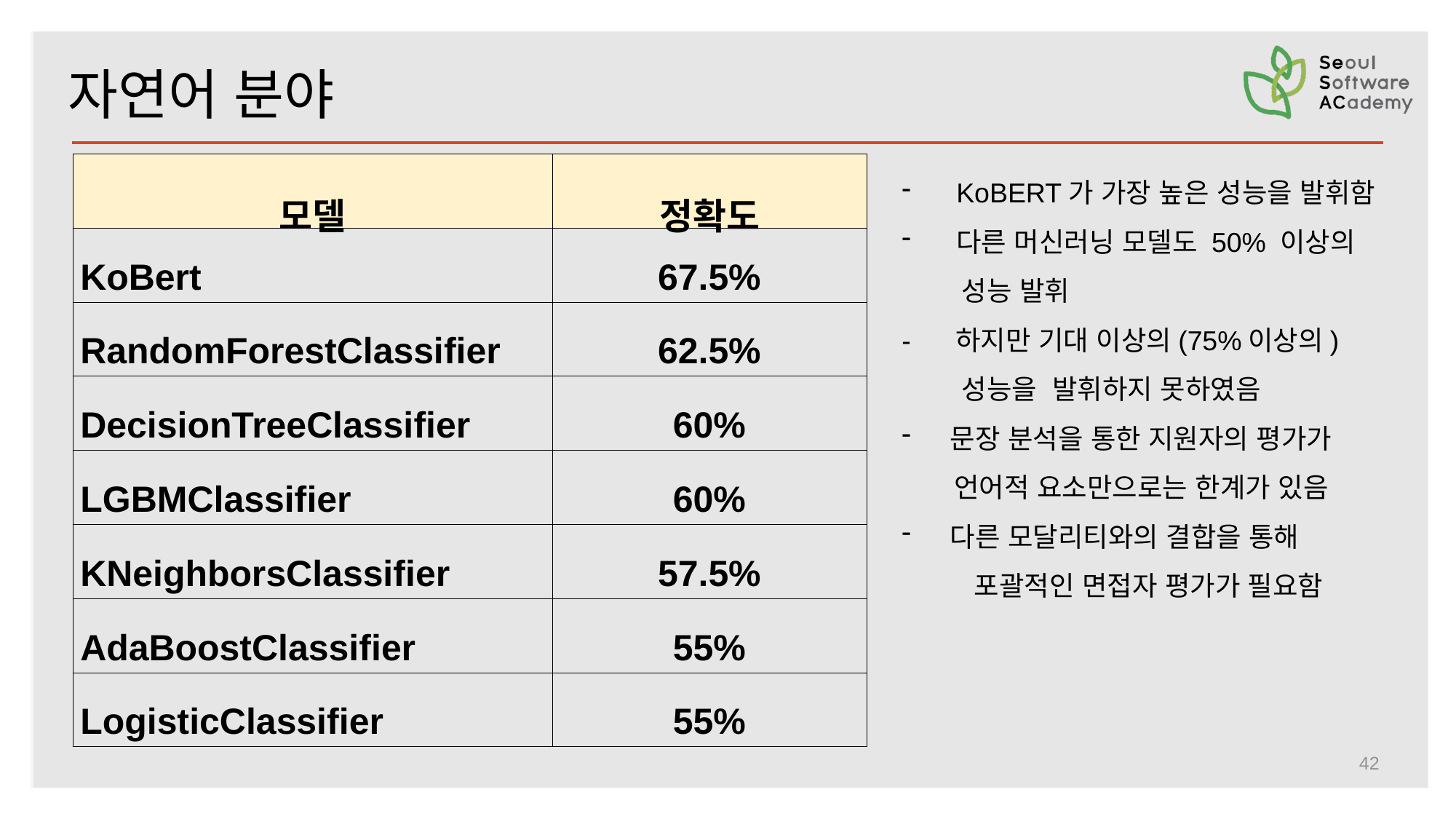

자연어 분야
| 모델 | 정확도 |
| --- | --- |
| KoBert | 67.5% |
| RandomForestClassifier | 62.5% |
| DecisionTreeClassifier | 60% |
| LGBMClassifier | 60% |
| KNeighborsClassifier | 57.5% |
| AdaBoostClassifier | 55% |
| LogisticClassifier | 55% |
KoBERT가 가장 높은 성능을 발휘함
다른 머신러닝 모델도 50% 이상의
       성능 발휘
-     하지만 기대 이상의(75%이상의)
       성능을  발휘하지 못하였음
 문장 분석을 통한 지원자의 평가가
      언어적 요소만으로는 한계가 있음
 다른 모달리티와의 결합을 통해                   포괄적인 면접자 평가가 필요함

42